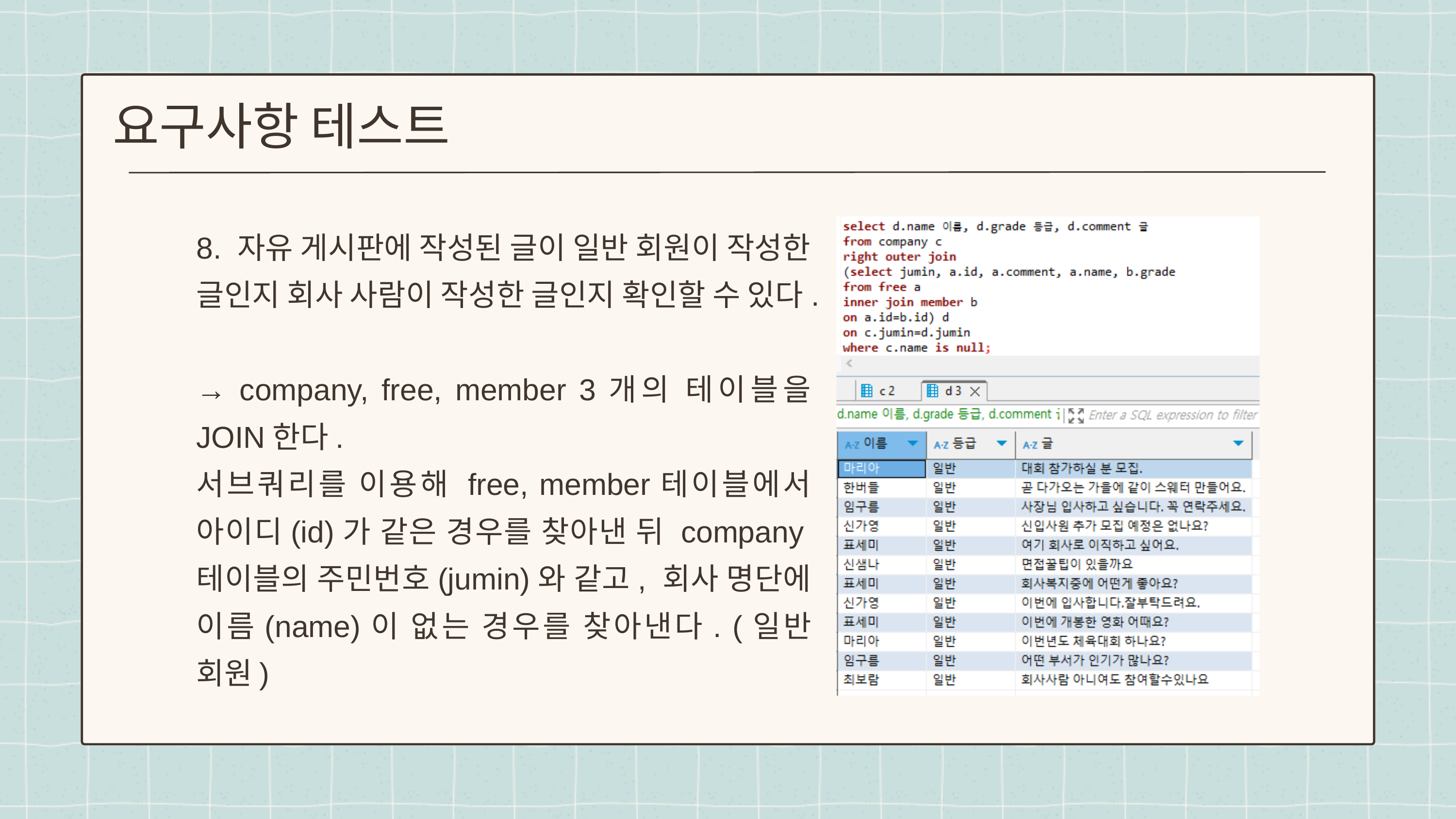

요구사항 테스트

8. 자유 게시판에 작성된 글이 일반 회원이 작성한 글인지 회사 사람이 작성한 글인지 확인할 수 있다.

→ company, free, member 3개의 테이블을 JOIN한다.
서브쿼리를 이용해 free, member테이블에서 아이디(id)가 같은 경우를 찾아낸 뒤 company테이블의 주민번호(jumin)와 같고, 회사 명단에 이름(name)이 없는 경우를 찾아낸다. (일반 회원)